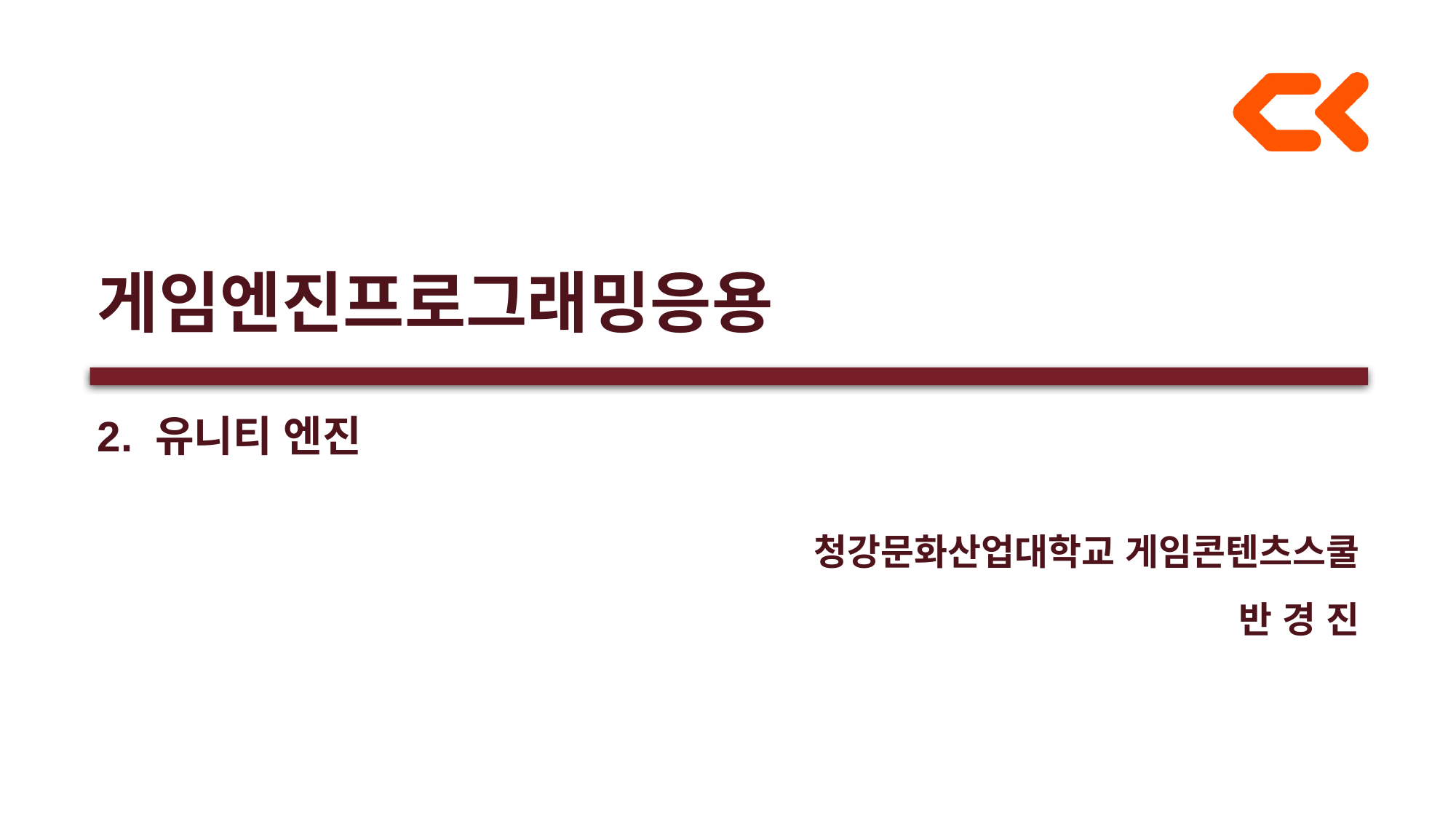

# 게임엔진프로그래밍응용
2. 유니티 엔진
청강문화산업대학교 게임콘텐츠스쿨

반 경 진